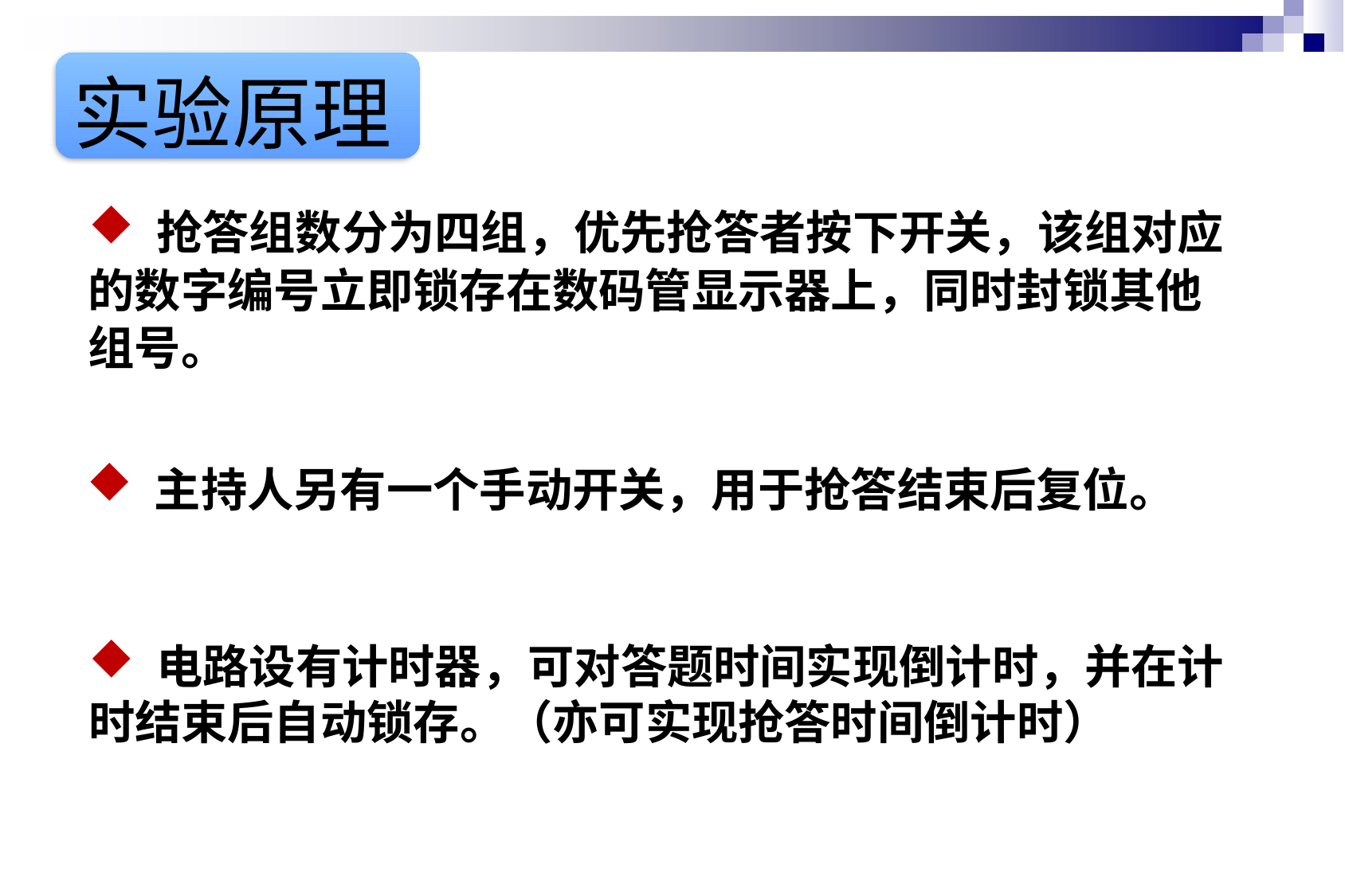

实验原理
 抢答组数分为四组，优先抢答者按下开关，该组对应的数字编号立即锁存在数码管显示器上，同时封锁其他组号。
 主持人另有一个手动开关，用于抢答结束后复位。
 电路设有计时器，可对答题时间实现倒计时，并在计时结束后自动锁存。（亦可实现抢答时间倒计时）